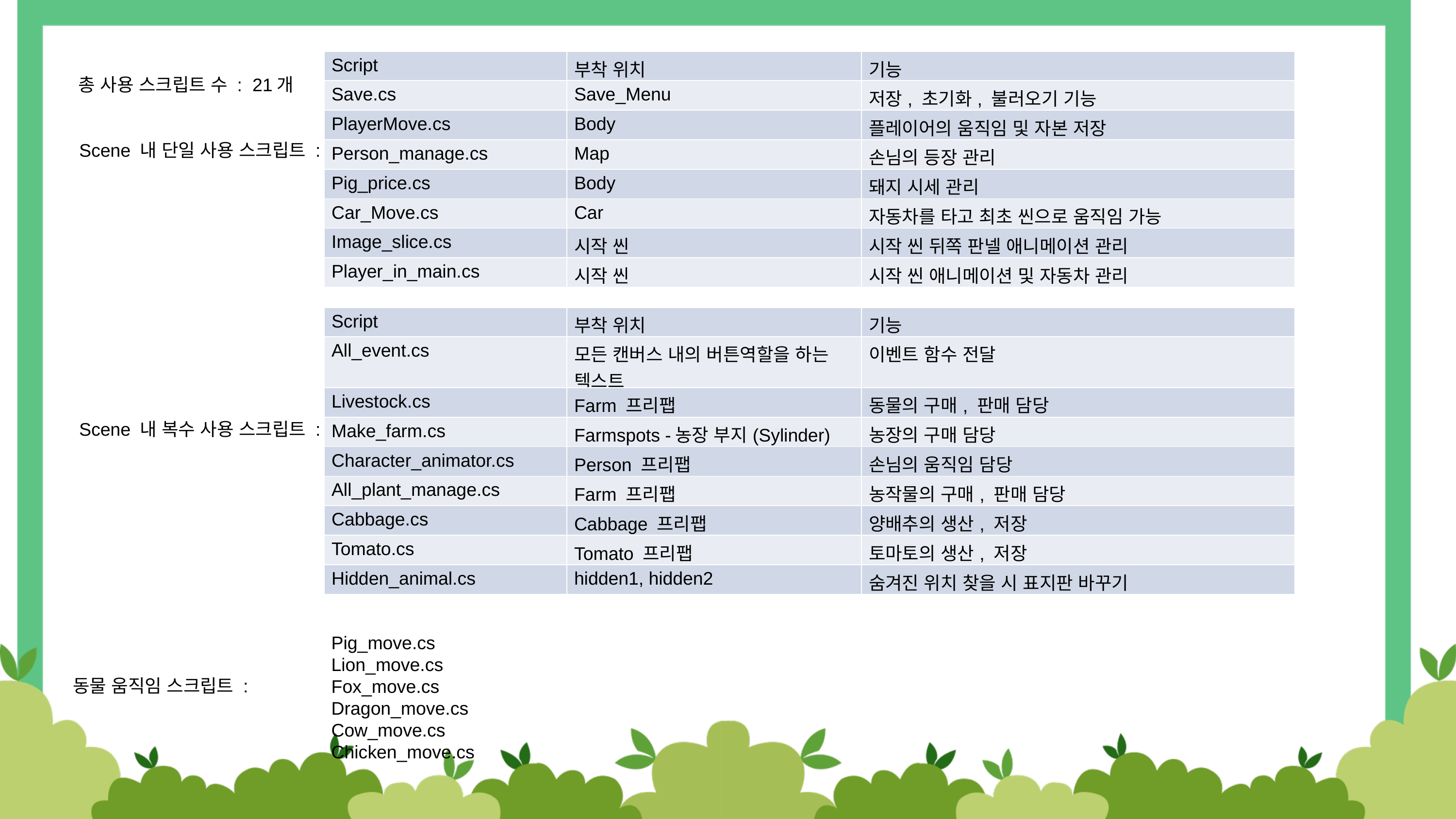

| Script | 부착 위치 | 기능 |
| --- | --- | --- |
| Save.cs | Save\_Menu | 저장, 초기화, 불러오기 기능 |
| PlayerMove.cs | Body | 플레이어의 움직임 및 자본 저장 |
| Person\_manage.cs | Map | 손님의 등장 관리 |
| Pig\_price.cs | Body | 돼지 시세 관리 |
| Car\_Move.cs | Car | 자동차를 타고 최초 씬으로 움직임 가능 |
| Image\_slice.cs | 시작 씬 | 시작 씬 뒤쪽 판넬 애니메이션 관리 |
| Player\_in\_main.cs | 시작 씬 | 시작 씬 애니메이션 및 자동차 관리 |
총 사용 스크립트 수 :  21개
Scene 내 단일 사용 스크립트 :

| Script | 부착 위치 | 기능 |
| --- | --- | --- |
| All\_event.cs | 모든 캔버스 내의 버튼역할을 하는 텍스트 | 이벤트 함수 전달 |
| Livestock.cs | Farm 프리팹 | 동물의 구매, 판매 담당 |
| Make\_farm.cs | Farmspots -농장 부지(Sylinder) | 농장의 구매 담당 |
| Character\_animator.cs | Person 프리팹 | 손님의 움직임 담당 |
| All\_plant\_manage.cs | Farm 프리팹 | 농작물의 구매, 판매 담당 |
| Cabbage.cs | Cabbage 프리팹 | 양배추의 생산, 저장 |
| Tomato.cs | Tomato 프리팹 | 토마토의 생산, 저장 |
| Hidden\_animal.cs | hidden1, hidden2 | 숨겨진 위치 찾을 시 표지판 바꾸기 |
Scene 내 복수 사용 스크립트 :

Pig_move.cs
Lion_move.cs
Fox_move.cs
Dragon_move.cs
Cow_move.cs
Chicken_move.cs
동물 움직임 스크립트 :